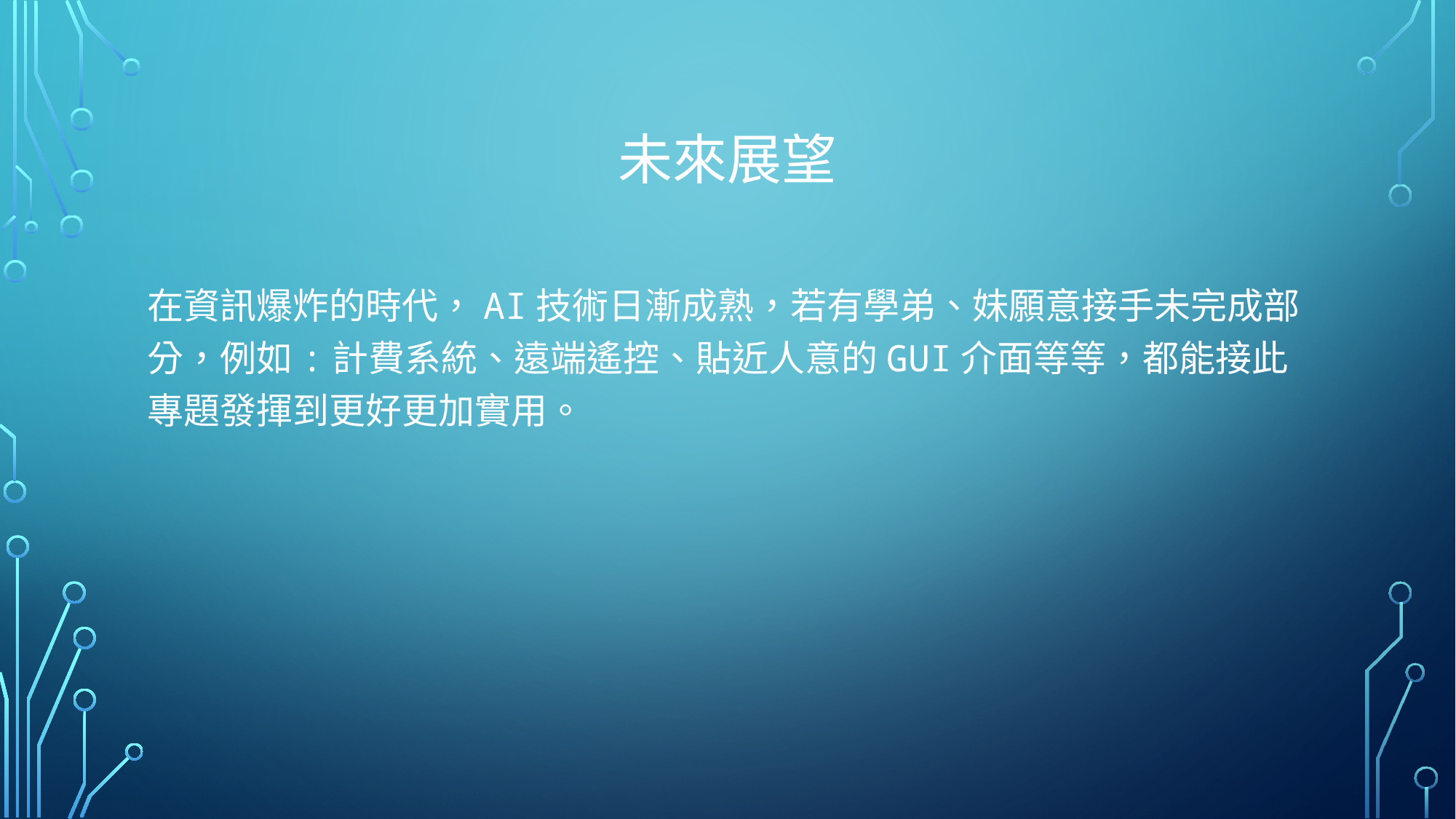

# 未來展望
在資訊爆炸的時代，AI技術日漸成熟，若有學弟、妹願意接手未完成部分，例如:計費系統、遠端遙控、貼近人意的GUI介面等等，都能接此專題發揮到更好更加實用。